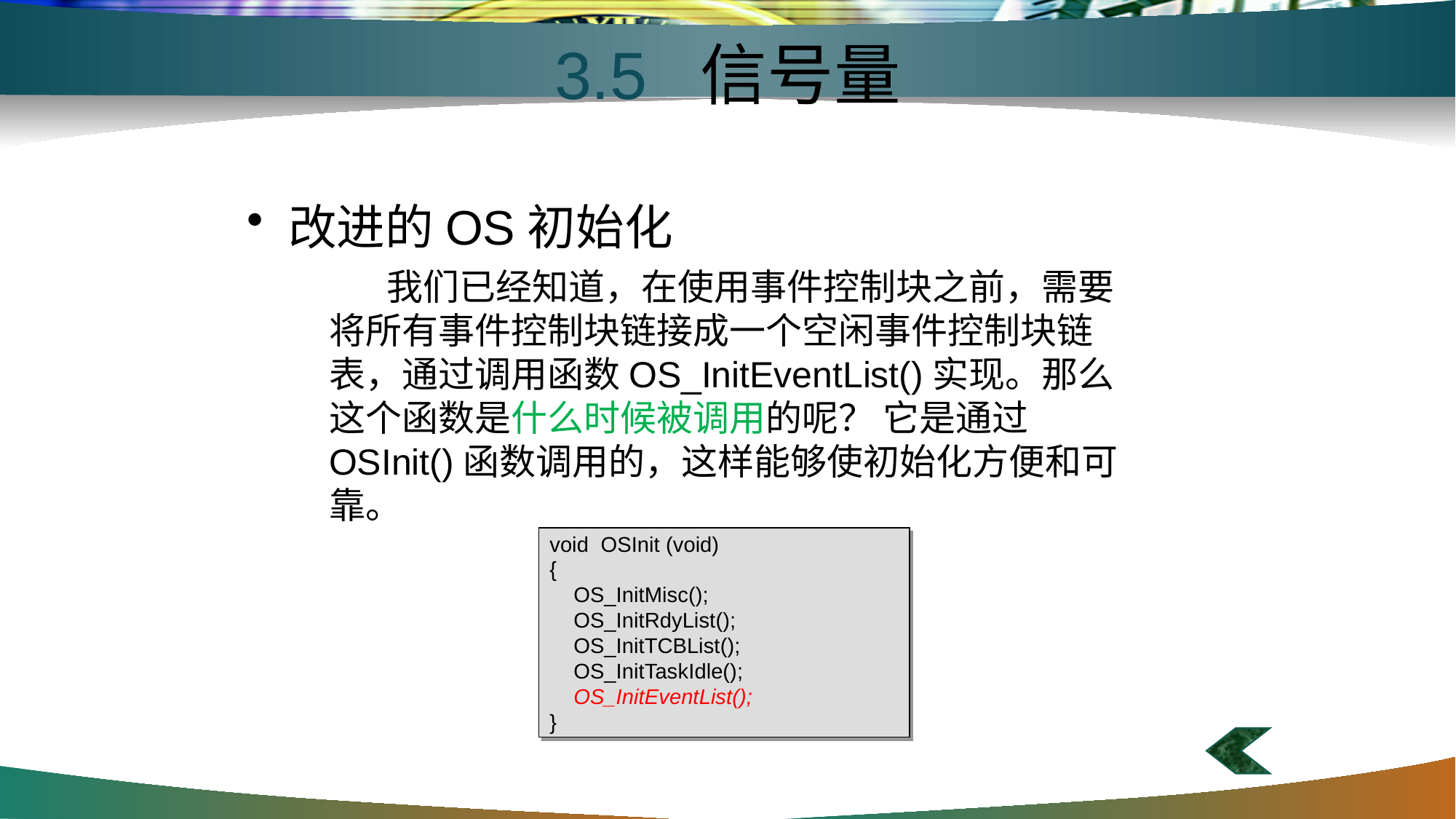

3.5  信号量
#

改进的OS初始化
      我们已经知道，在使用事件控制块之前，需要将所有事件控制块链接成一个空闲事件控制块链表，通过调用函数OS_InitEventList()实现。那么这个函数是什么时候被调用的呢？ 它是通过OSInit()函数调用的，这样能够使初始化方便和可靠。
void  OSInit (void)
{
    OS_InitMisc();
    OS_InitRdyList();
    OS_InitTCBList();
    OS_InitTaskIdle();
    OS_InitEventList();
}